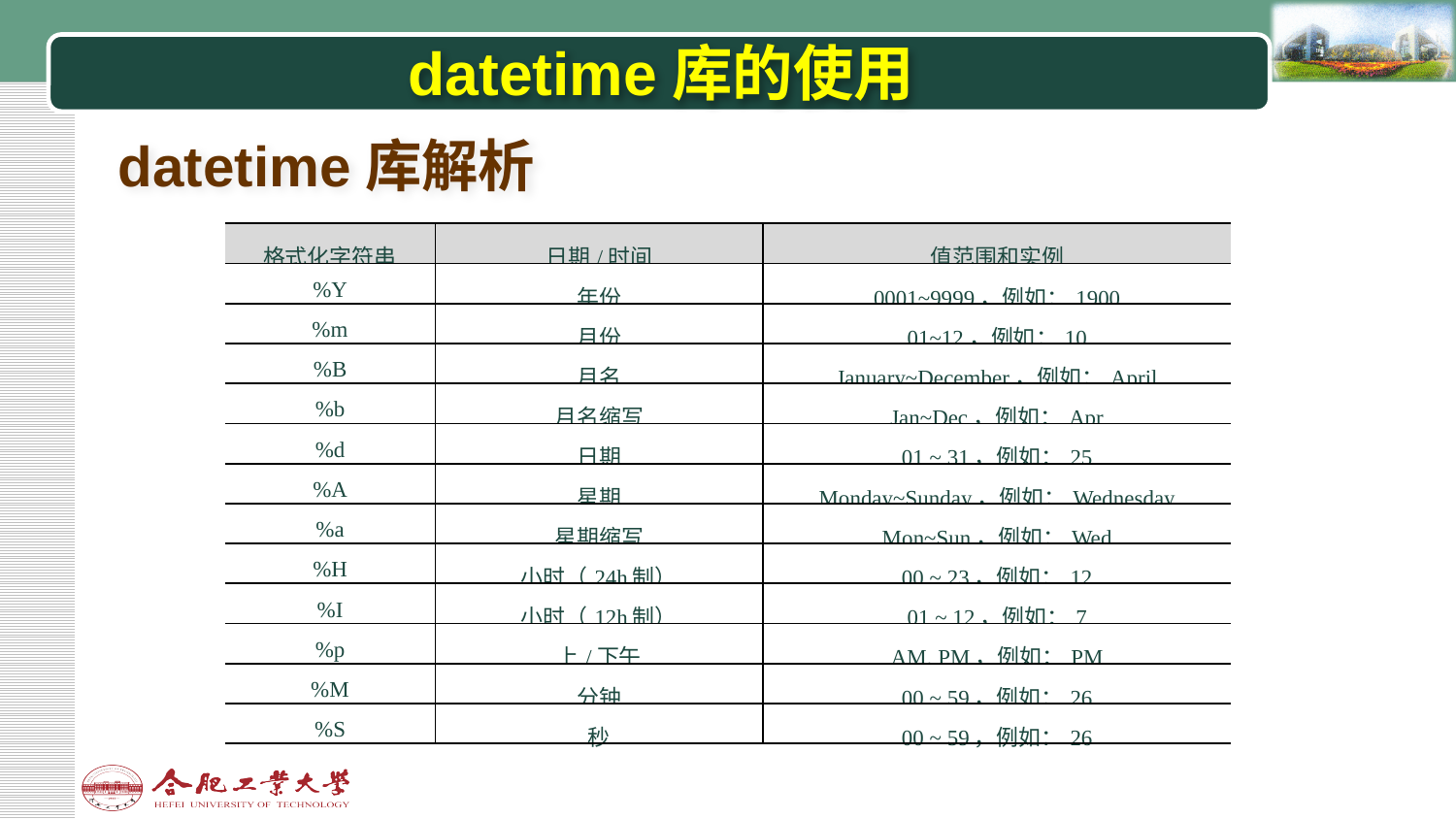

# datetime库的使用
datetime库解析
| 格式化字符串 | 日期/时间 | 值范围和实例 |
| --- | --- | --- |
| %Y | 年份 | 0001~9999，例如：1900 |
| %m | 月份 | 01~12，例如：10 |
| %B | 月名 | January~December，例如：April |
| %b | 月名缩写 | Jan~Dec，例如：Apr |
| %d | 日期 | 01 ~ 31，例如：25 |
| %A | 星期 | Monday~Sunday，例如：Wednesday |
| %a | 星期缩写 | Mon~Sun，例如：Wed |
| %H | 小时（24h制） | 00 ~ 23，例如：12 |
| %I | 小时（12h制） | 01 ~ 12，例如：7 |
| %p | 上/下午 | AM, PM，例如：PM |
| %M | 分钟 | 00 ~ 59，例如：26 |
| %S | 秒 | 00 ~ 59，例如：26 |